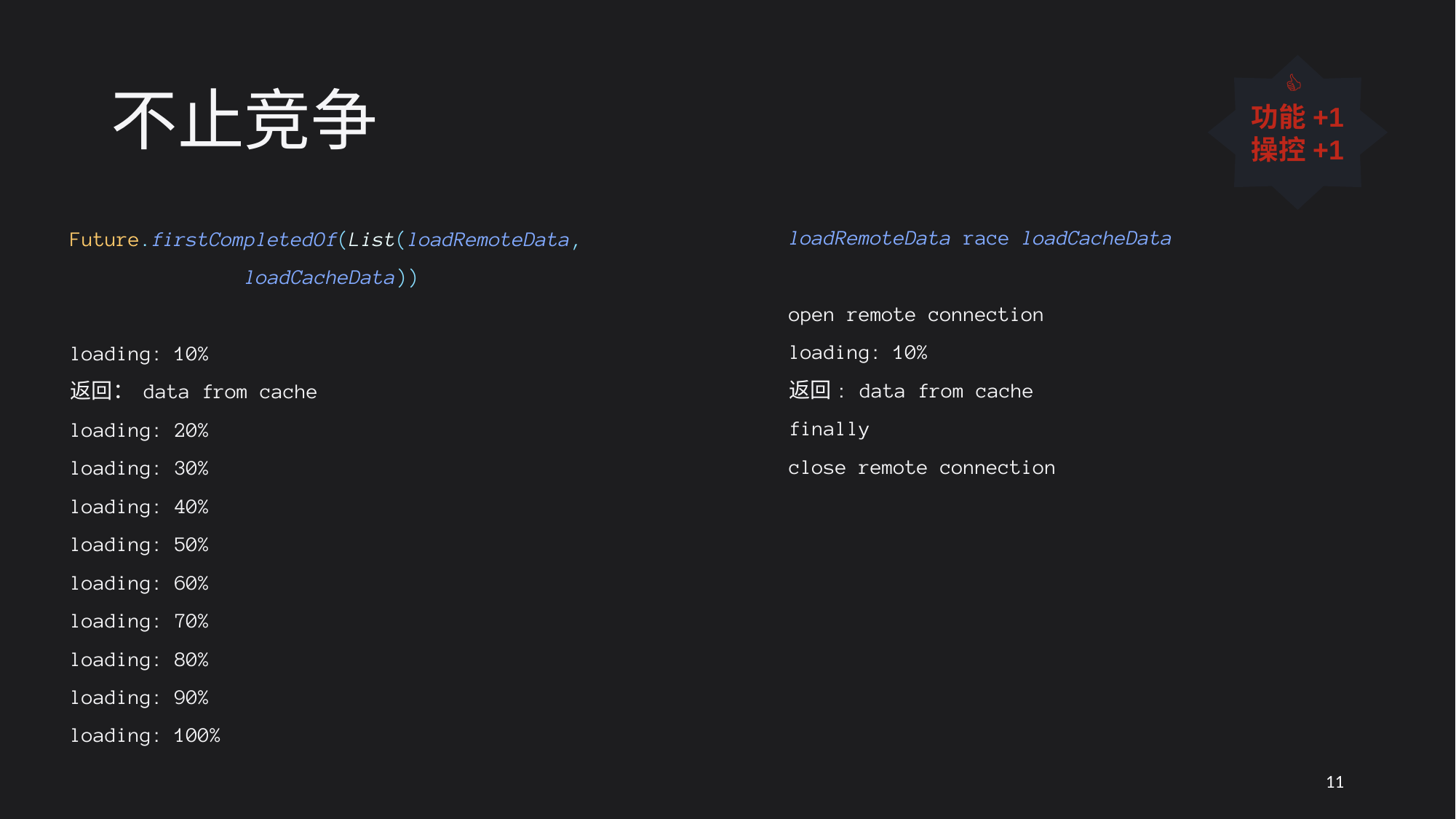

# 不止竞争
👍
功能+1
操控+1

Future.firstCompletedOf(List(loadRemoteData,                       loadCacheData))

loading: 10%
返回： data from cache
loading: 20%
loading: 30%
loading: 40%
loading: 50%
loading: 60%
loading: 70%
loading: 80%
loading: 90%
loading: 100%
loadRemoteData race loadCacheData

open remote connection
loading: 10%
返回: data from cache
finally
close remote connection

11